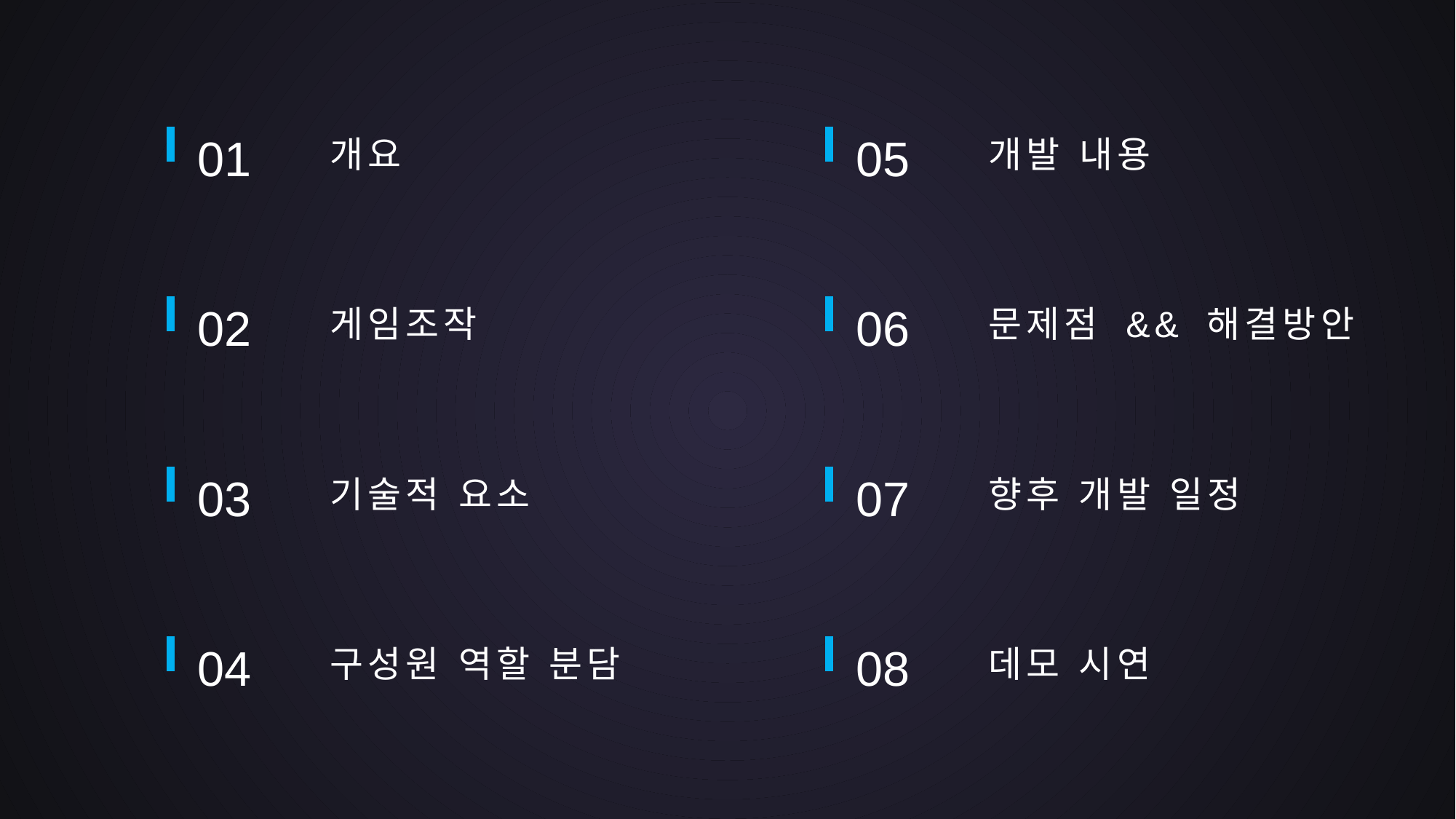

01
05
개요
개발 내용
02
06
게임조작
문제점 && 해결방안
03
07
기술적 요소
향후 개발 일정
04
08
구성원 역할 분담
데모 시연